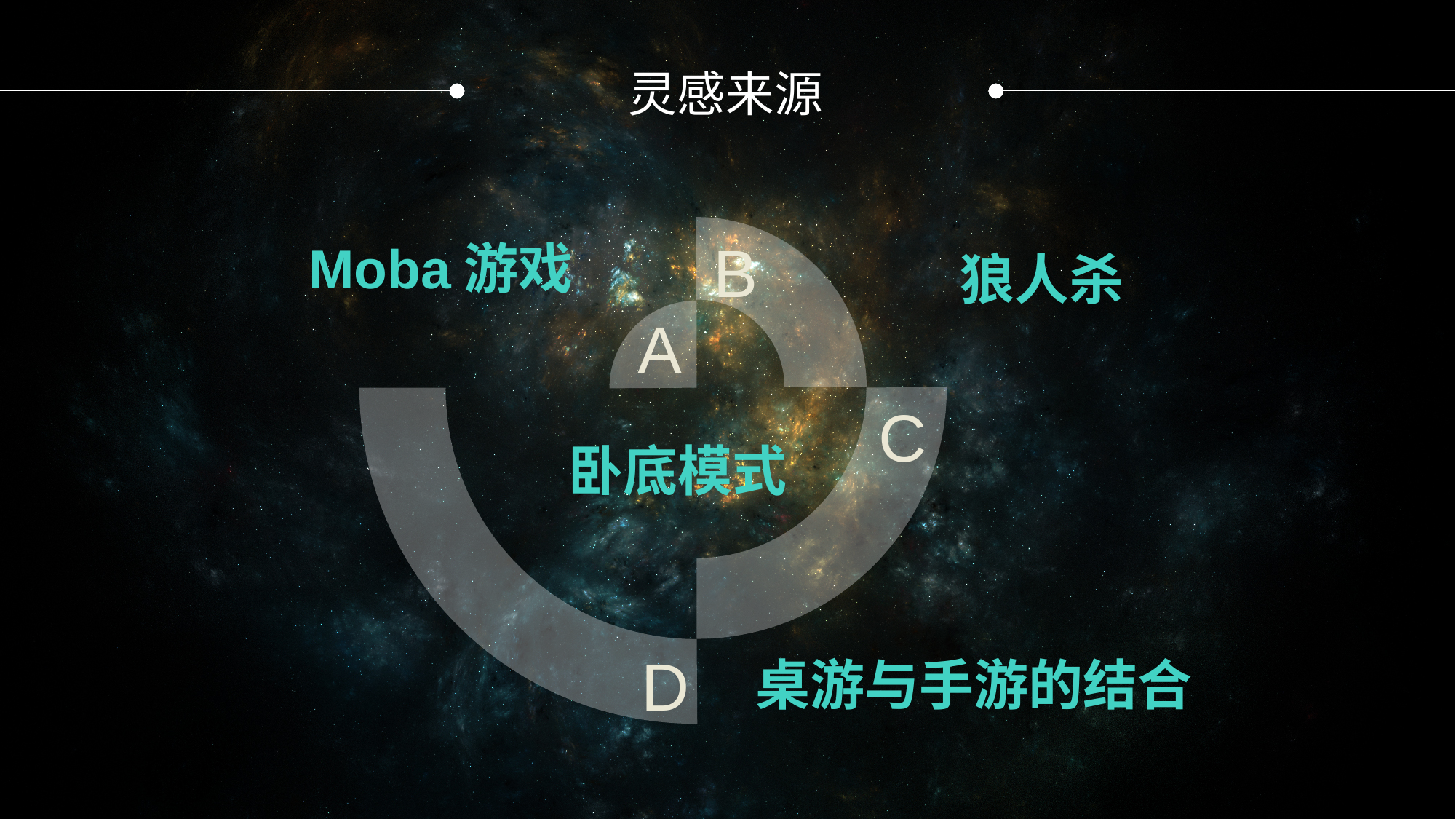

灵感来源

B
Moba游戏
狼人杀

A

C
卧底模式
D
桌游与手游的结合